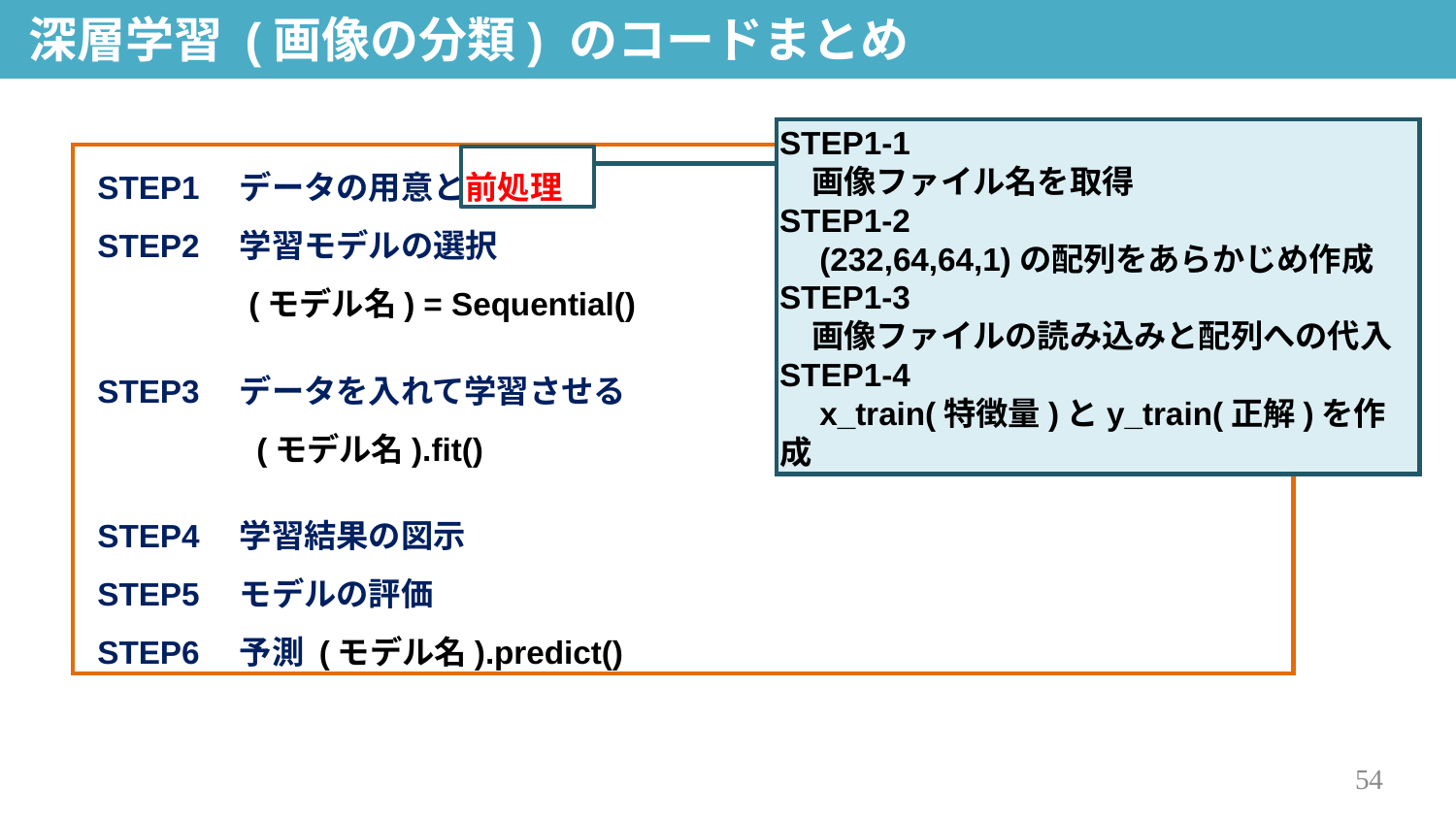

深層学習 (画像の分類) のコードまとめ
STEP1-1
　画像ファイル名を取得
STEP1-2
　(232,64,64,1)の配列をあらかじめ作成
STEP1-3
　画像ファイルの読み込みと配列への代入
STEP1-4
　x_train(特徴量)とy_train(正解)を作成
STEP1　データの用意と前処理
STEP2　学習モデルの選択
　　　　  (モデル名) = Sequential()

STEP3　データを入れて学習させる
 　　　　 (モデル名).fit()

STEP4　学習結果の図示
STEP5　モデルの評価
STEP6　予測 (モデル名).predict()

54